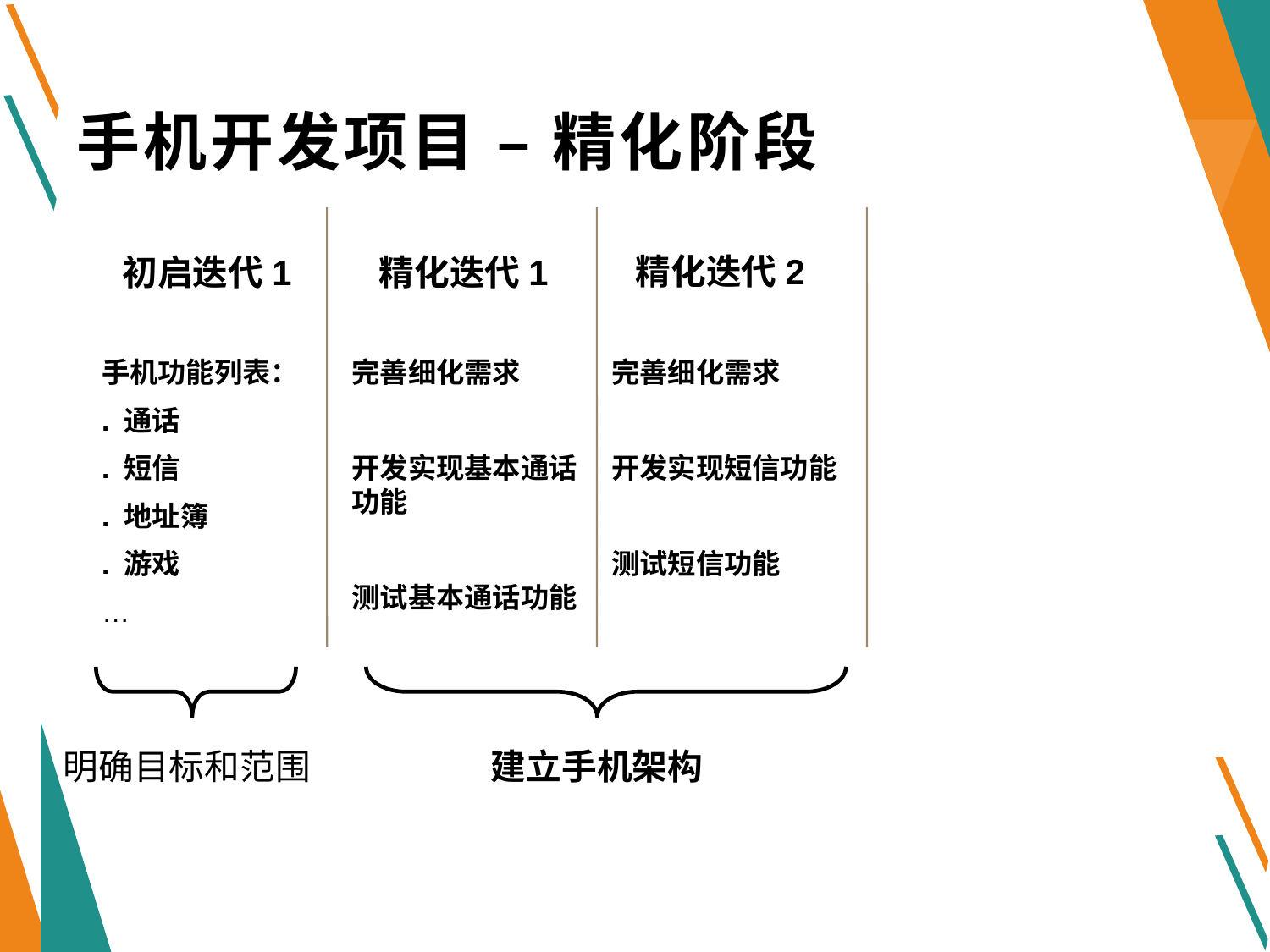

# 手机开发项目 – 精化阶段

初启迭代1
手机功能列表：
. 通话
. 短信
. 地址簿
. 游戏
…

精化迭代1
完善细化需求

开发实现基本通话功能

测试基本通话功能

精化迭代2
完善细化需求

开发实现短信功能

测试短信功能

明确目标和范围

建立手机架构